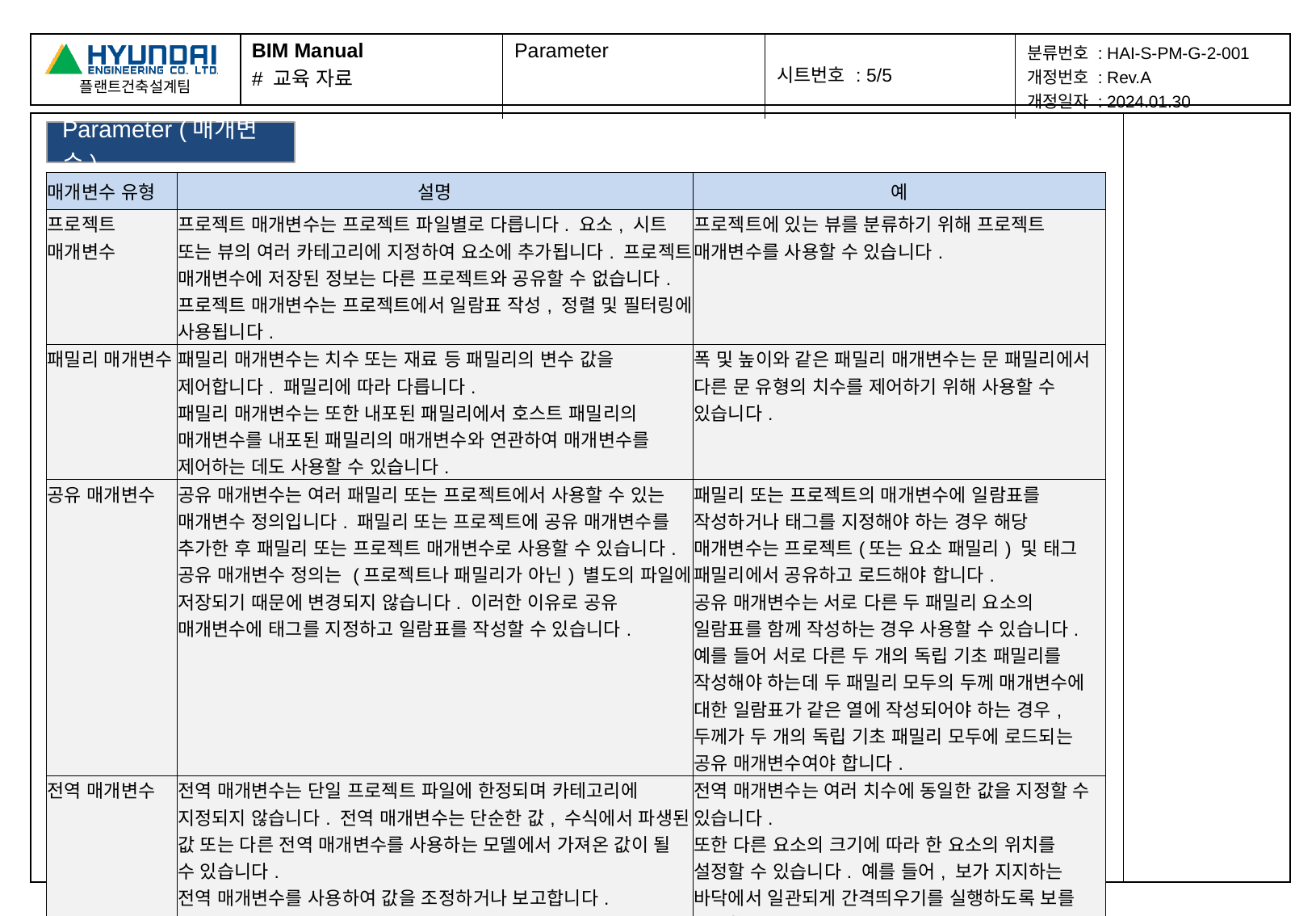

| BIM Manual # 교육 자료 | Parameter | 시트번호 : 5/5 | 분류번호 : HAI-S-PM-G-2-001 개정번호 : Rev.A 개정일자 : 2024.01.30 |
| --- | --- | --- | --- |
|  |  |
| --- | --- |
Parameter (매개변수)
| 매개변수 유형 | 설명 | 예 |
| --- | --- | --- |
| 프로젝트 매개변수 | 프로젝트 매개변수는 프로젝트 파일별로 다릅니다. 요소, 시트 또는 뷰의 여러 카테고리에 지정하여 요소에 추가됩니다. 프로젝트 매개변수에 저장된 정보는 다른 프로젝트와 공유할 수 없습니다. 프로젝트 매개변수는 프로젝트에서 일람표 작성, 정렬 및 필터링에 사용됩니다. | 프로젝트에 있는 뷰를 분류하기 위해 프로젝트 매개변수를 사용할 수 있습니다. |
| 패밀리 매개변수 | 패밀리 매개변수는 치수 또는 재료 등 패밀리의 변수 값을 제어합니다. 패밀리에 따라 다릅니다. 패밀리 매개변수는 또한 내포된 패밀리에서 호스트 패밀리의 매개변수를 내포된 패밀리의 매개변수와 연관하여 매개변수를 제어하는 데도 사용할 수 있습니다. | 폭 및 높이와 같은 패밀리 매개변수는 문 패밀리에서 다른 문 유형의 치수를 제어하기 위해 사용할 수 있습니다. |
| 공유 매개변수 | 공유 매개변수는 여러 패밀리 또는 프로젝트에서 사용할 수 있는 매개변수 정의입니다. 패밀리 또는 프로젝트에 공유 매개변수를 추가한 후 패밀리 또는 프로젝트 매개변수로 사용할 수 있습니다. 공유 매개변수 정의는 (프로젝트나 패밀리가 아닌) 별도의 파일에 저장되기 때문에 변경되지 않습니다. 이러한 이유로 공유 매개변수에 태그를 지정하고 일람표를 작성할 수 있습니다. | 패밀리 또는 프로젝트의 매개변수에 일람표를 작성하거나 태그를 지정해야 하는 경우 해당 매개변수는 프로젝트(또는 요소 패밀리) 및 태그 패밀리에서 공유하고 로드해야 합니다. 공유 매개변수는 서로 다른 두 패밀리 요소의 일람표를 함께 작성하는 경우 사용할 수 있습니다. 예를 들어 서로 다른 두 개의 독립 기초 패밀리를 작성해야 하는데 두 패밀리 모두의 두께 매개변수에 대한 일람표가 같은 열에 작성되어야 하는 경우, 두께가 두 개의 독립 기초 패밀리 모두에 로드되는 공유 매개변수여야 합니다. |
| 전역 매개변수 | 전역 매개변수는 단일 프로젝트 파일에 한정되며 카테고리에 지정되지 않습니다. 전역 매개변수는 단순한 값, 수식에서 파생된 값 또는 다른 전역 매개변수를 사용하는 모델에서 가져온 값이 될 수 있습니다. 전역 매개변수를 사용하여 값을 조정하거나 보고합니다. | 전역 매개변수는 여러 치수에 동일한 값을 지정할 수 있습니다. 또한 다른 요소의 크기에 따라 한 요소의 위치를 설정할 수 있습니다. 예를 들어, 보가 지지하는 바닥에서 일관되게 간격띄우기를 실행하도록 보를 조정할 수 있습니다. 바닥 설계가 변경되면 그에 따라 보에 설계 변경 사항이 적용됩니다. |